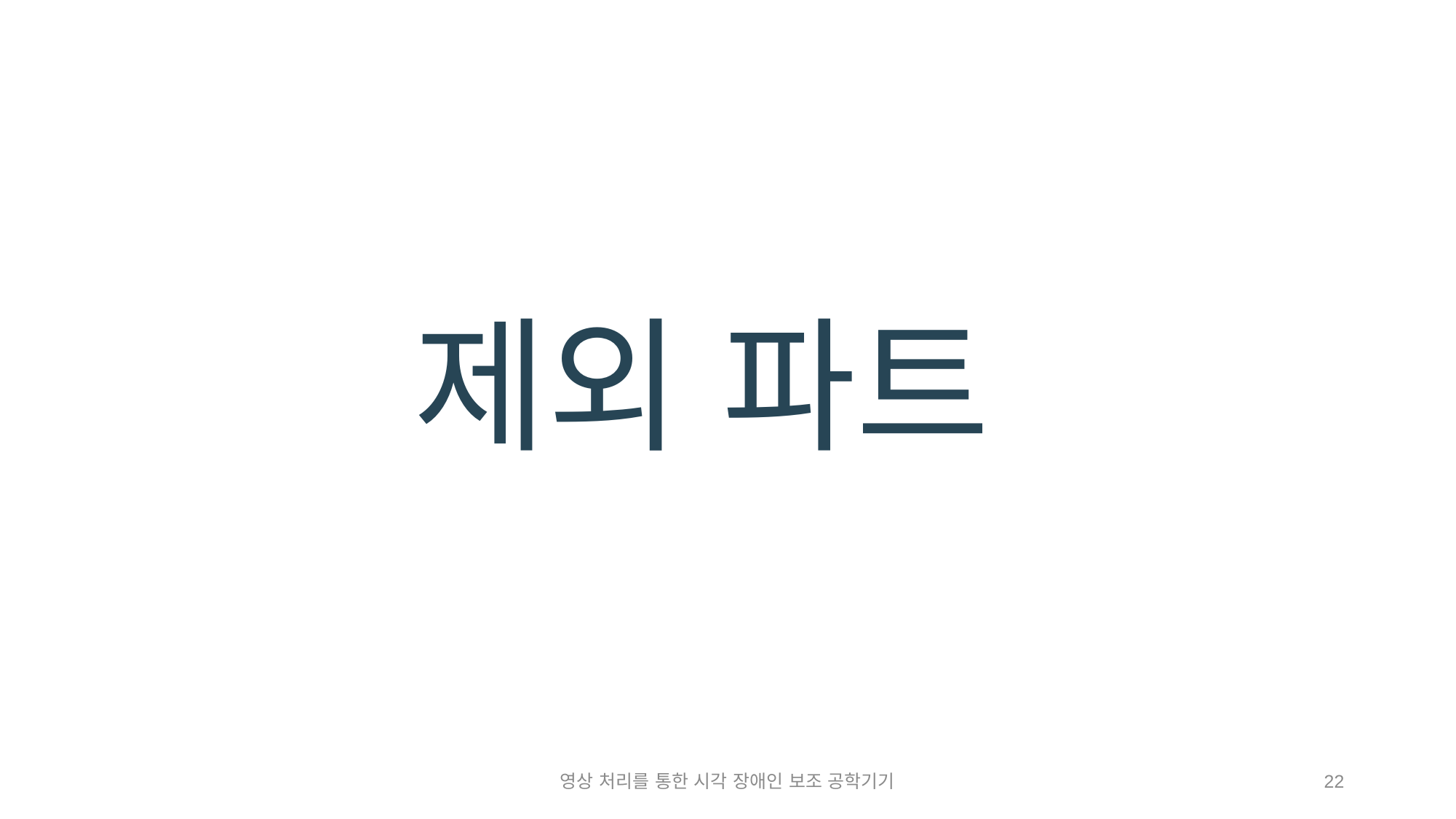

# 제외 파트
영상 처리를 통한 시각 장애인 보조 공학기기
22